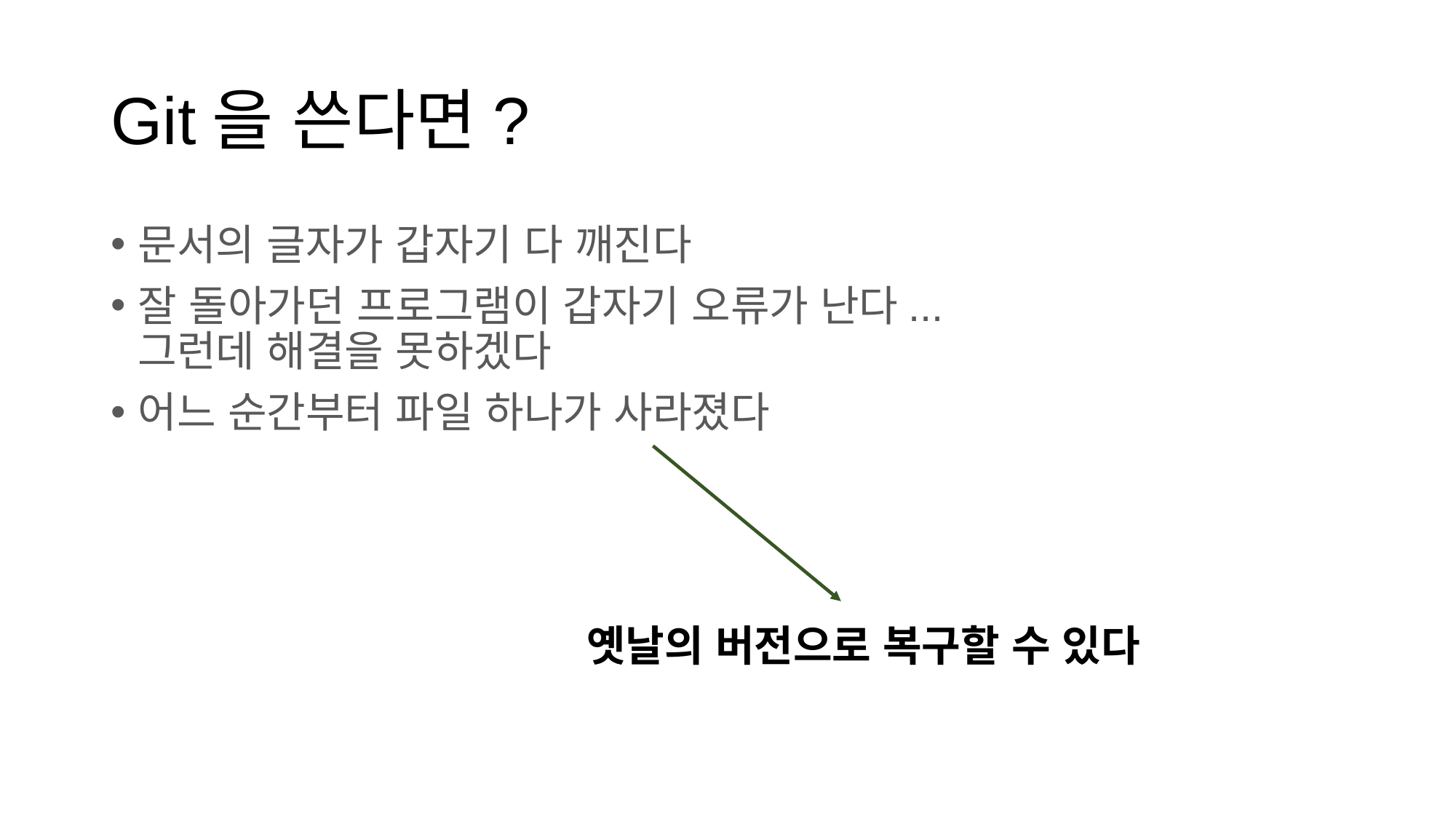

# Git을 쓴다면?
문서의 글자가 갑자기 다 깨진다
잘 돌아가던 프로그램이 갑자기 오류가 난다...
그런데 해결을 못하겠다
어느 순간부터 파일 하나가 사라졌다

옛날의 버전으로 복구할 수 있다